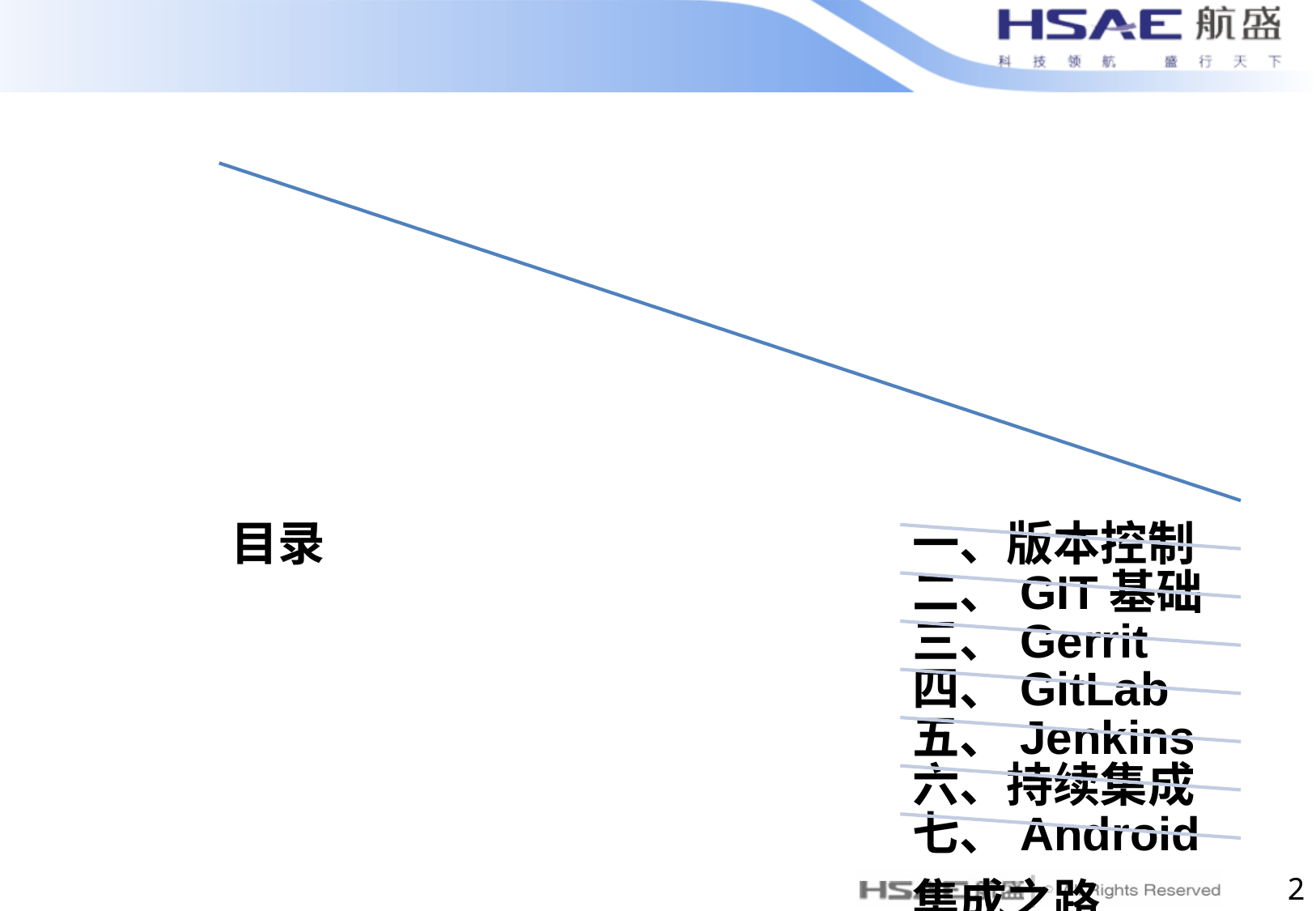

目录
一、版本控制
二、GIT基础
三、Gerrit
四、GitLab
五、Jenkins
六、持续集成